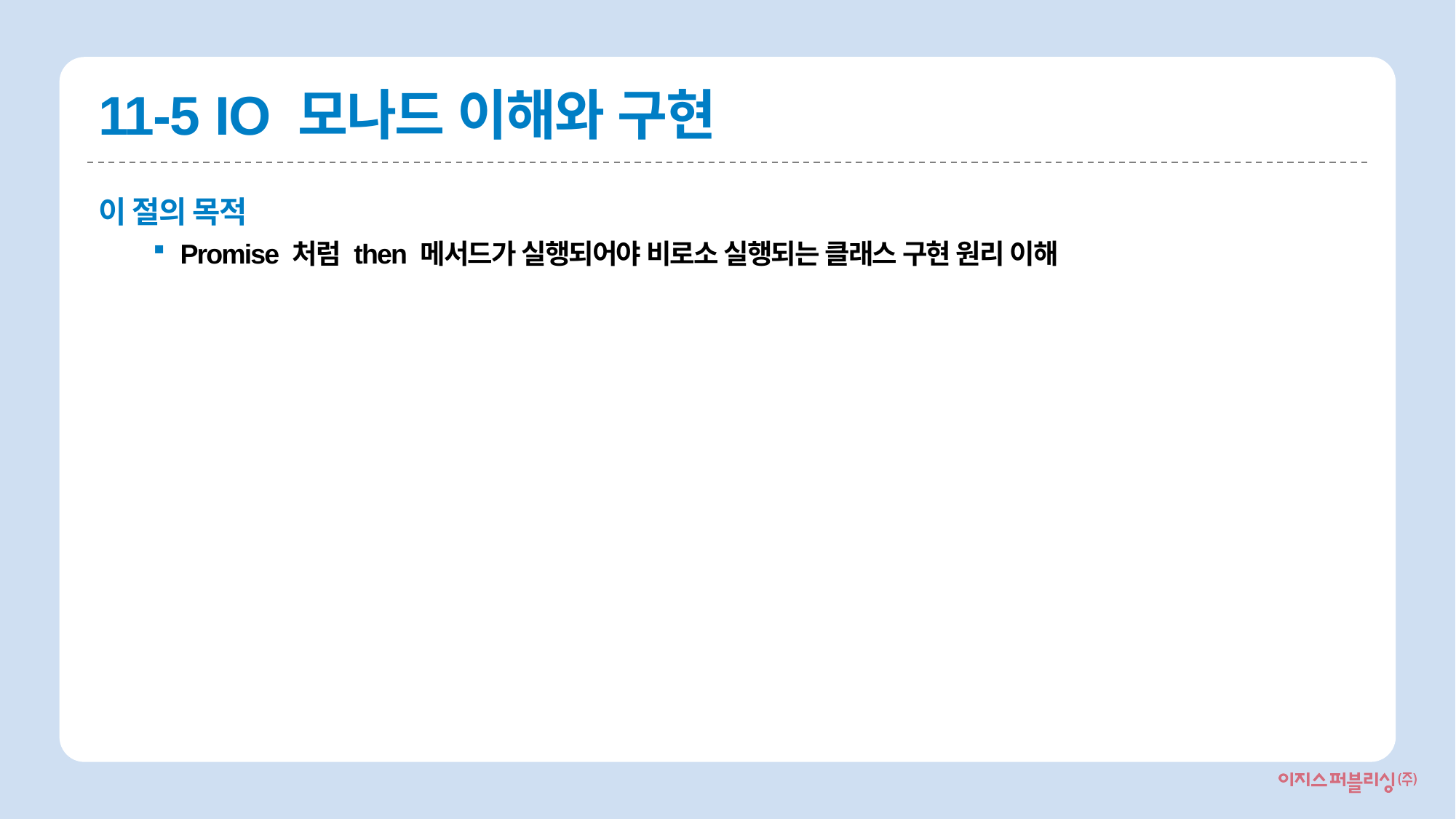

# 11-5 IO 모나드 이해와 구현
이 절의 목적
Promise 처럼 then 메서드가 실행되어야 비로소 실행되는 클래스 구현 원리 이해